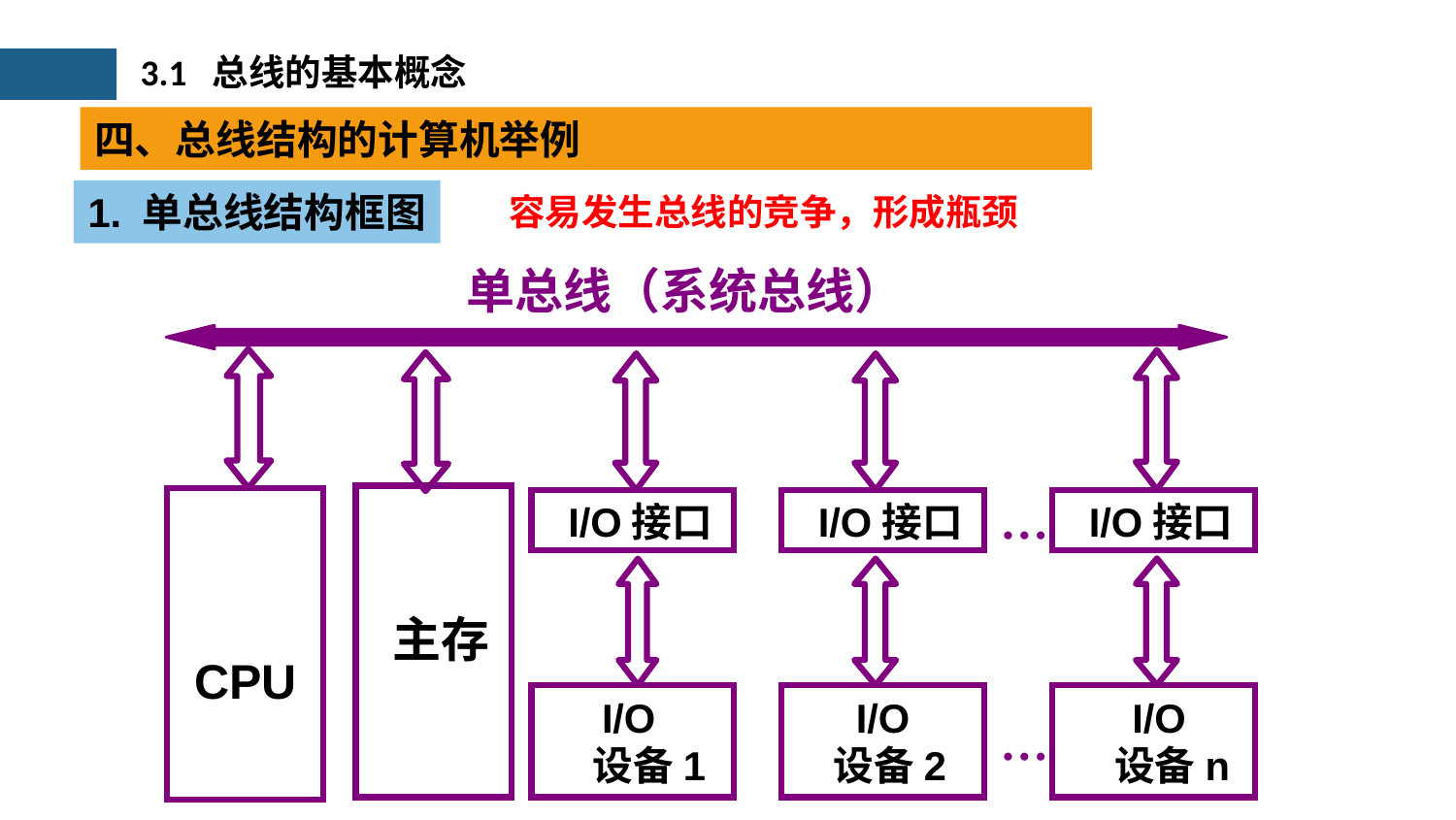

3.1  总线的基本概念
四、总线结构的计算机举例
1. 单总线结构框图
容易发生总线的竞争，形成瓶颈
单总线（系统总线）

CPU

 主存

  I/O接口
  I/O接口
…
  I/O接口

     I/O
    设备1
I/O
   设备2
 I/O
   设备n
…